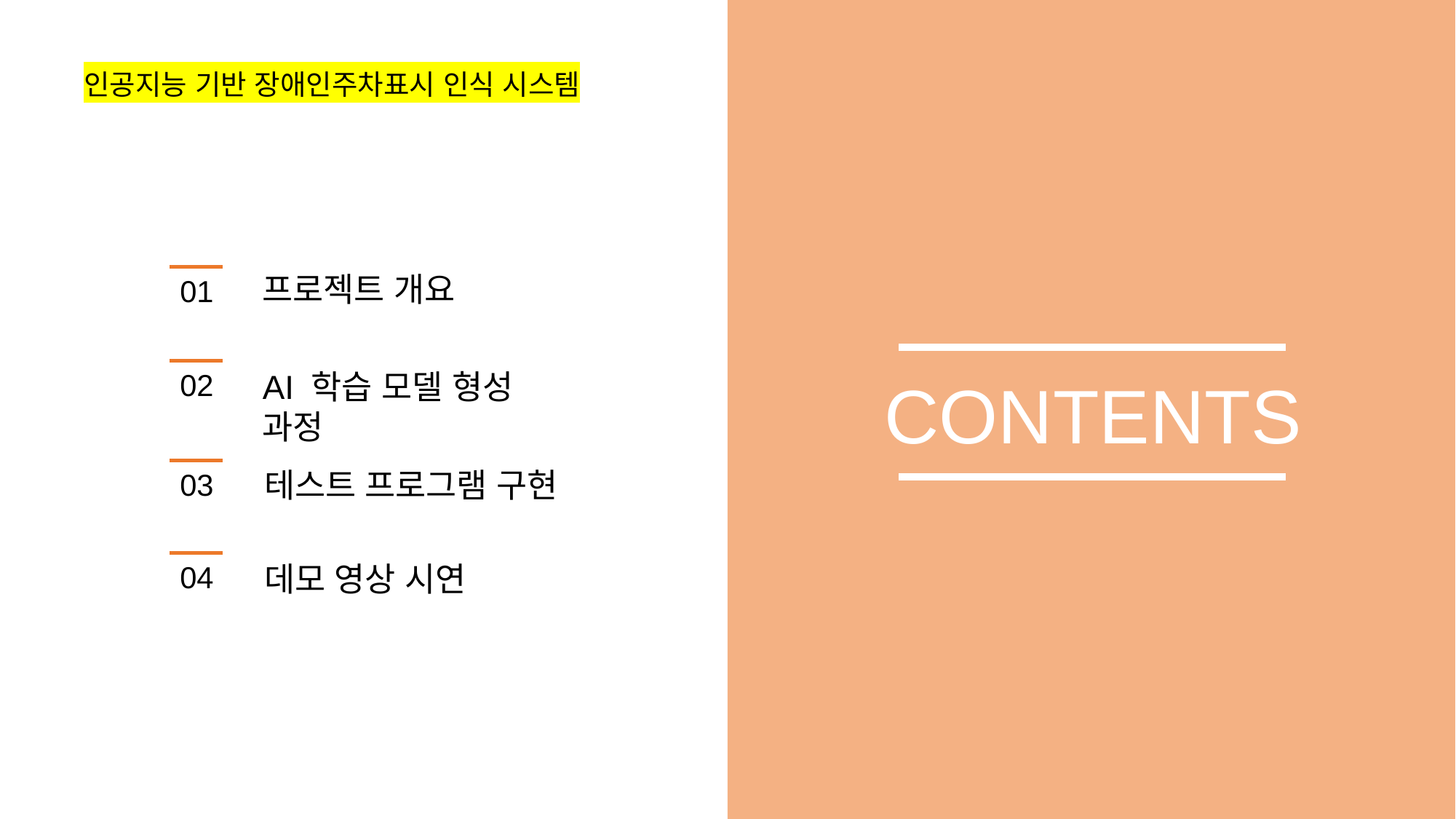

프로젝트 개요
01
02
AI 학습 모델 형성 과정
CONTENTS
테스트 프로그램 구현
03
04
데모 영상 시연